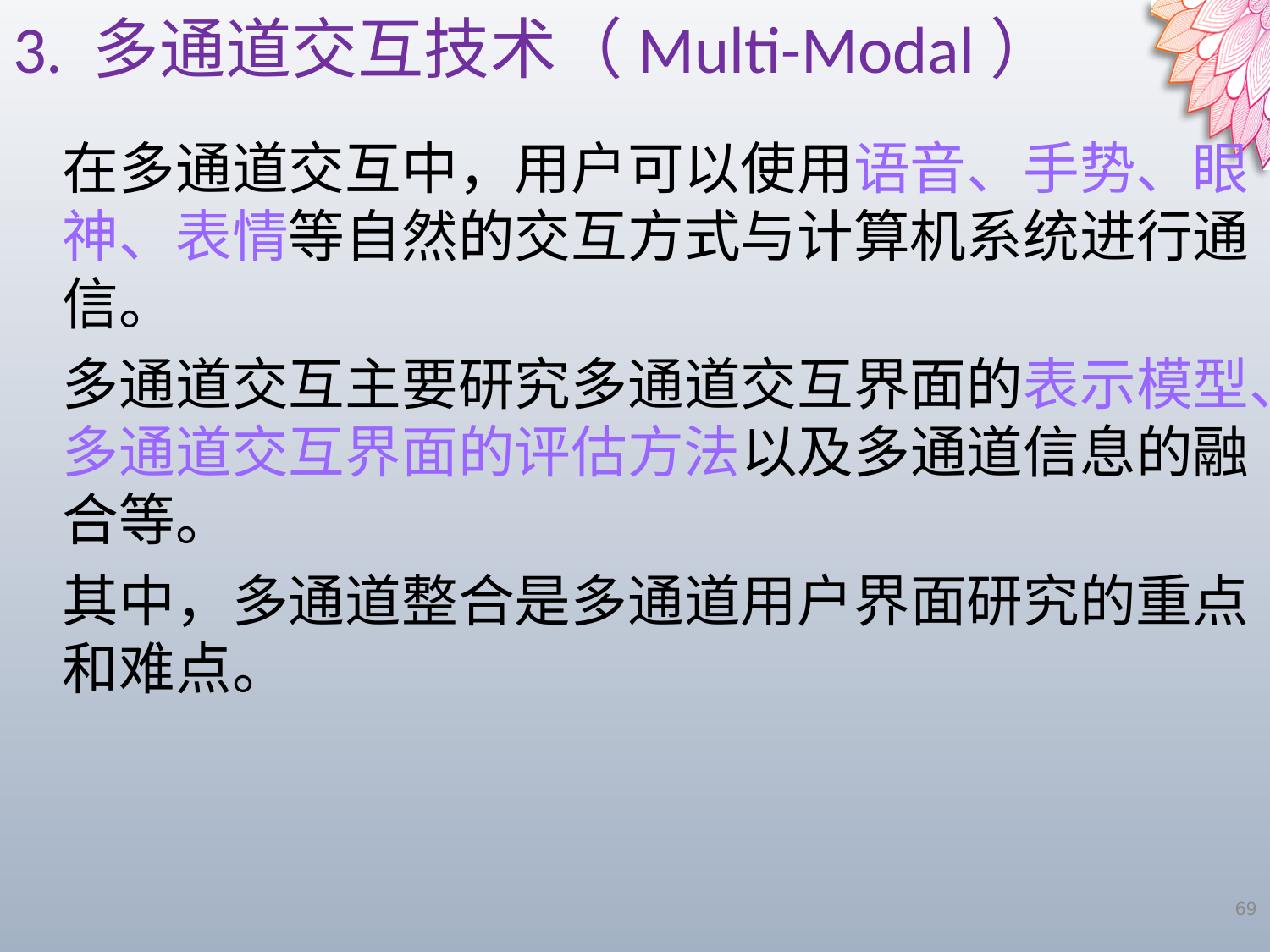

3. 多通道交互技术（Multi-Modal）
在多通道交互中，用户可以使用语音、手势、眼神、表情等自然的交互方式与计算机系统进行通信。
多通道交互主要研究多通道交互界面的表示模型、多通道交互界面的评估方法以及多通道信息的融合等。
其中，多通道整合是多通道用户界面研究的重点和难点。

69